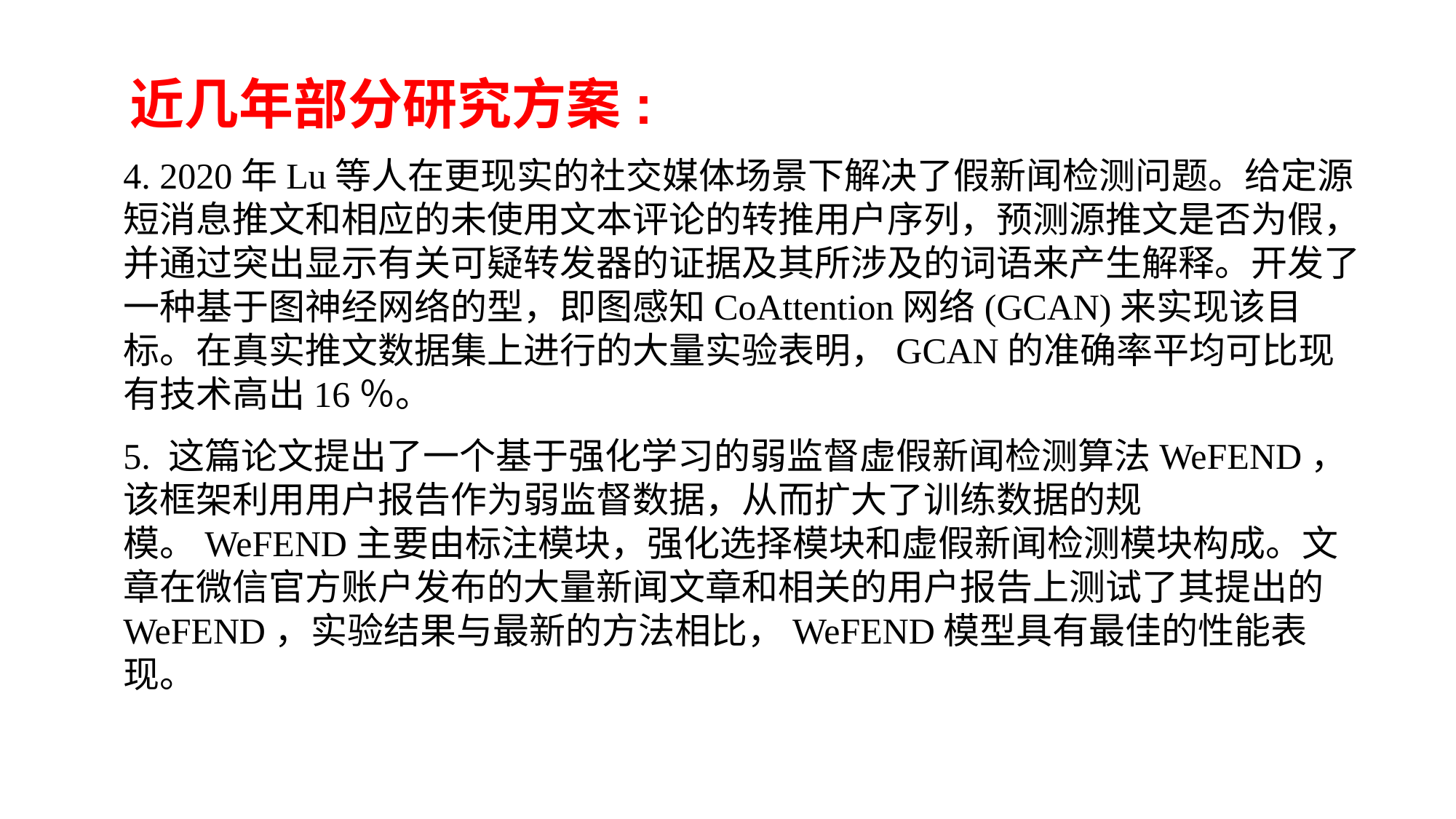

# 近几年部分研究方案:
4. 2020年Lu等人在更现实的社交媒体场景下解决了假新闻检测问题。给定源短消息推文和相应的未使用文本评论的转推用户序列，预测源推文是否为假，并通过突出显示有关可疑转发器的证据及其所涉及的词语来产生解释。开发了一种基于图神经网络的型，即图感知CoAttention网络(GCAN)来实现该目标。在真实推文数据集上进行的大量实验表明，GCAN的准确率平均可比现有技术高出16％。
5. 这篇论文提出了一个基于强化学习的弱监督虚假新闻检测算法WeFEND，该框架利用用户报告作为弱监督数据，从而扩大了训练数据的规模。WeFEND主要由标注模块，强化选择模块和虚假新闻检测模块构成。文章在微信官方账户发布的大量新闻文章和相关的用户报告上测试了其提出的WeFEND，实验结果与最新的方法相比，WeFEND模型具有最佳的性能表现。